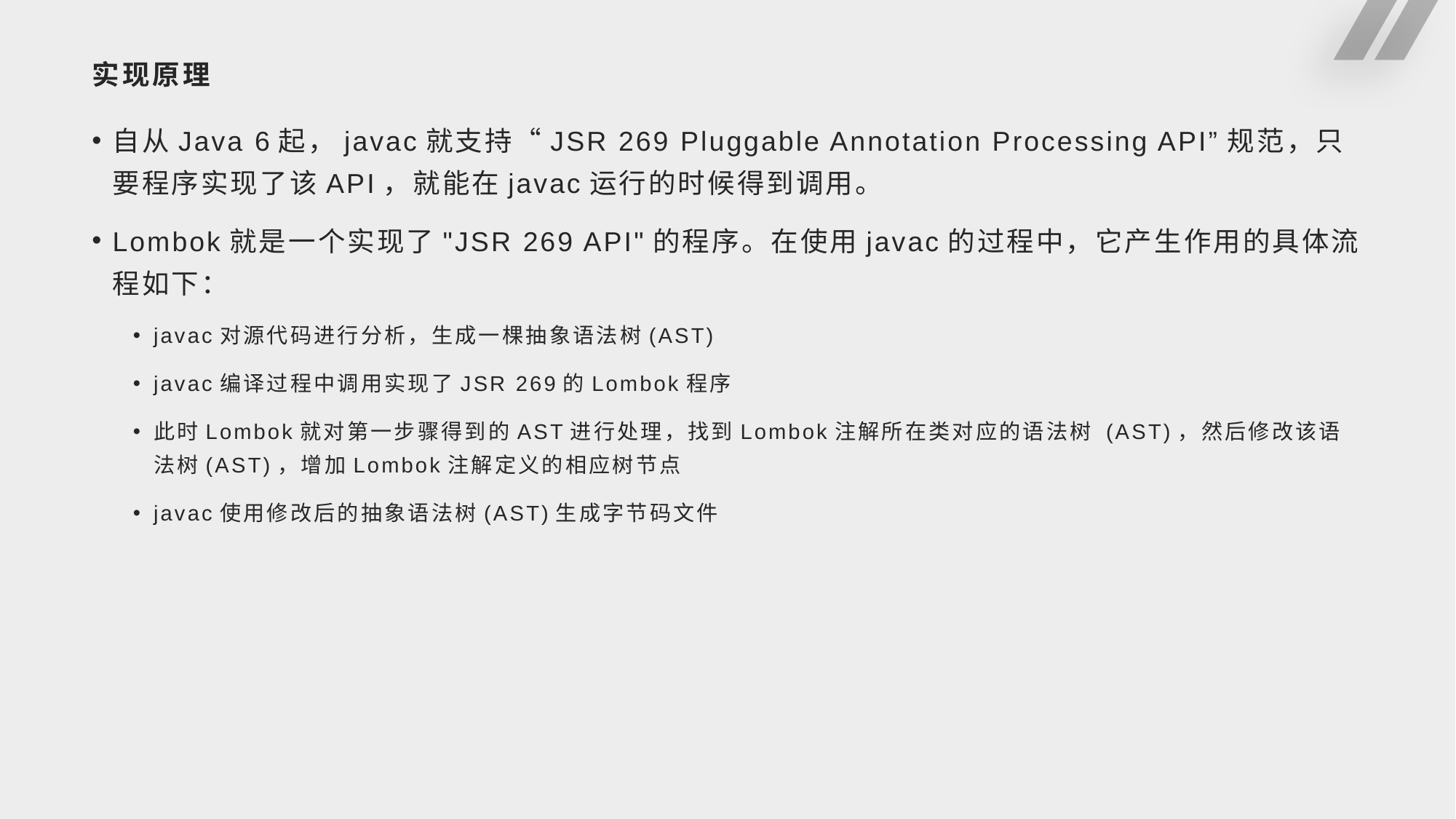

# 实现原理
自从Java 6起，javac就支持“JSR 269 Pluggable Annotation Processing API”规范，只要程序实现了该API，就能在javac运行的时候得到调用。
Lombok就是一个实现了"JSR 269 API"的程序。在使用javac的过程中，它产生作用的具体流程如下：
javac对源代码进行分析，生成一棵抽象语法树(AST)
javac编译过程中调用实现了JSR 269的Lombok程序
此时Lombok就对第一步骤得到的AST进行处理，找到Lombok注解所在类对应的语法树 (AST)，然后修改该语法树(AST)，增加Lombok注解定义的相应树节点
javac使用修改后的抽象语法树(AST)生成字节码文件